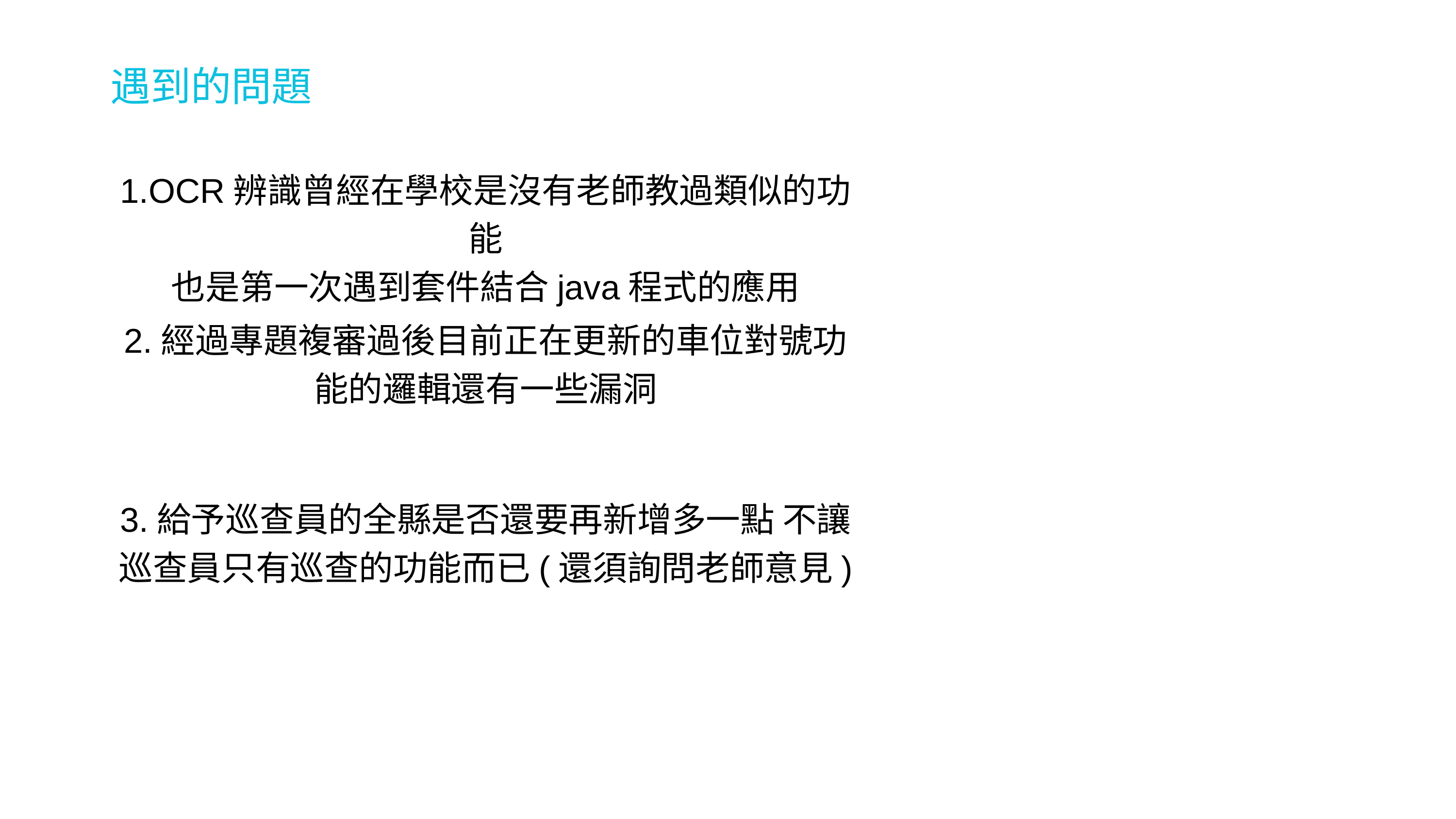

遇到的問題
1.OCR辨識曾經在學校是沒有老師教過類似的功能
也是第一次遇到套件結合java程式的應用
2.經過專題複審過後目前正在更新的車位對號功能的邏輯還有一些漏洞
3.給予巡查員的全縣是否還要再新增多一點 不讓巡查員只有巡查的功能而已(還須詢問老師意見)